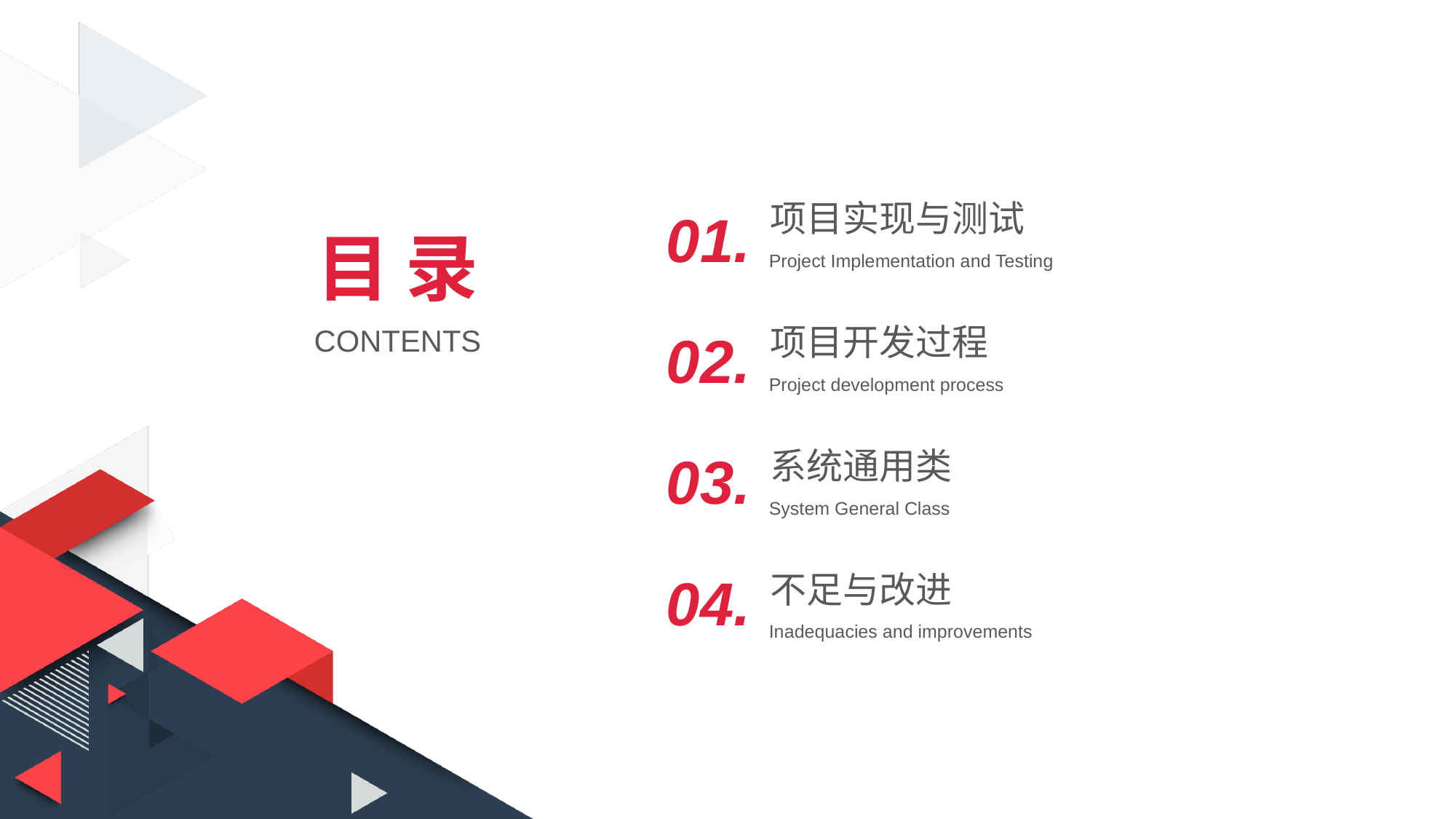

项目实现与测试
Project Implementation and Testing
01.
目 录
项目开发过程
Project development process
CONTENTS
02.
系统通用类
System General Class
03.
04.
不足与改进
Inadequacies and improvements